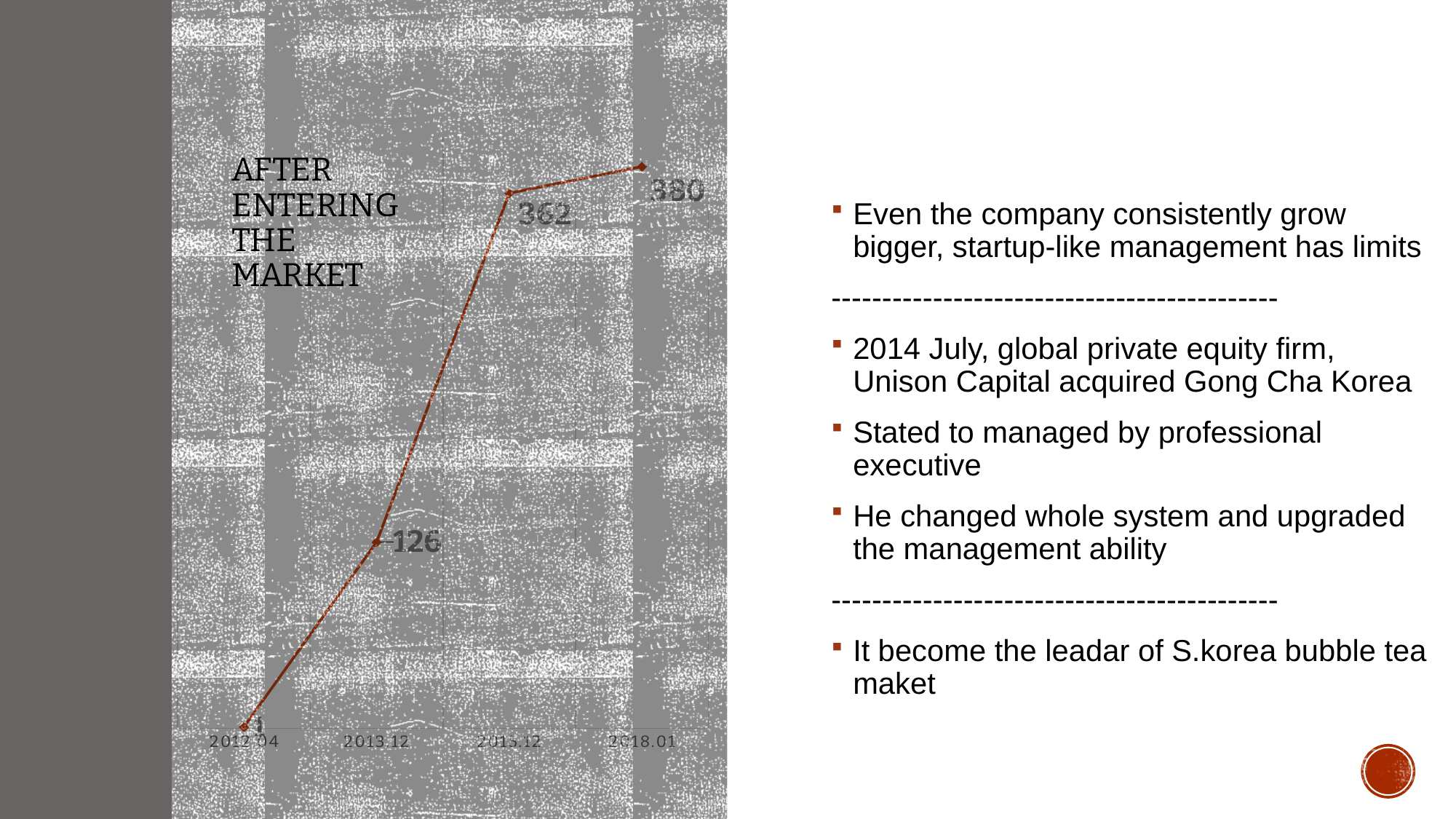

# After Entering the Market

### Chart

| Category | 열1 |
|---|---|
| 2012.04 | 1.0 |
| 2013.12 | 126.0 |
| 2015.12 | 362.0 |
| 2018.01 | 380.0 |
Even the company consistently grow bigger, startup-like management has limits
--------------------------------------------
2014 July, global private equity firm, Unison Capital acquired Gong Cha Korea
Stated to managed by professional executive
He changed whole system and upgraded the management ability
--------------------------------------------
It become the leadar of S.korea bubble tea maket